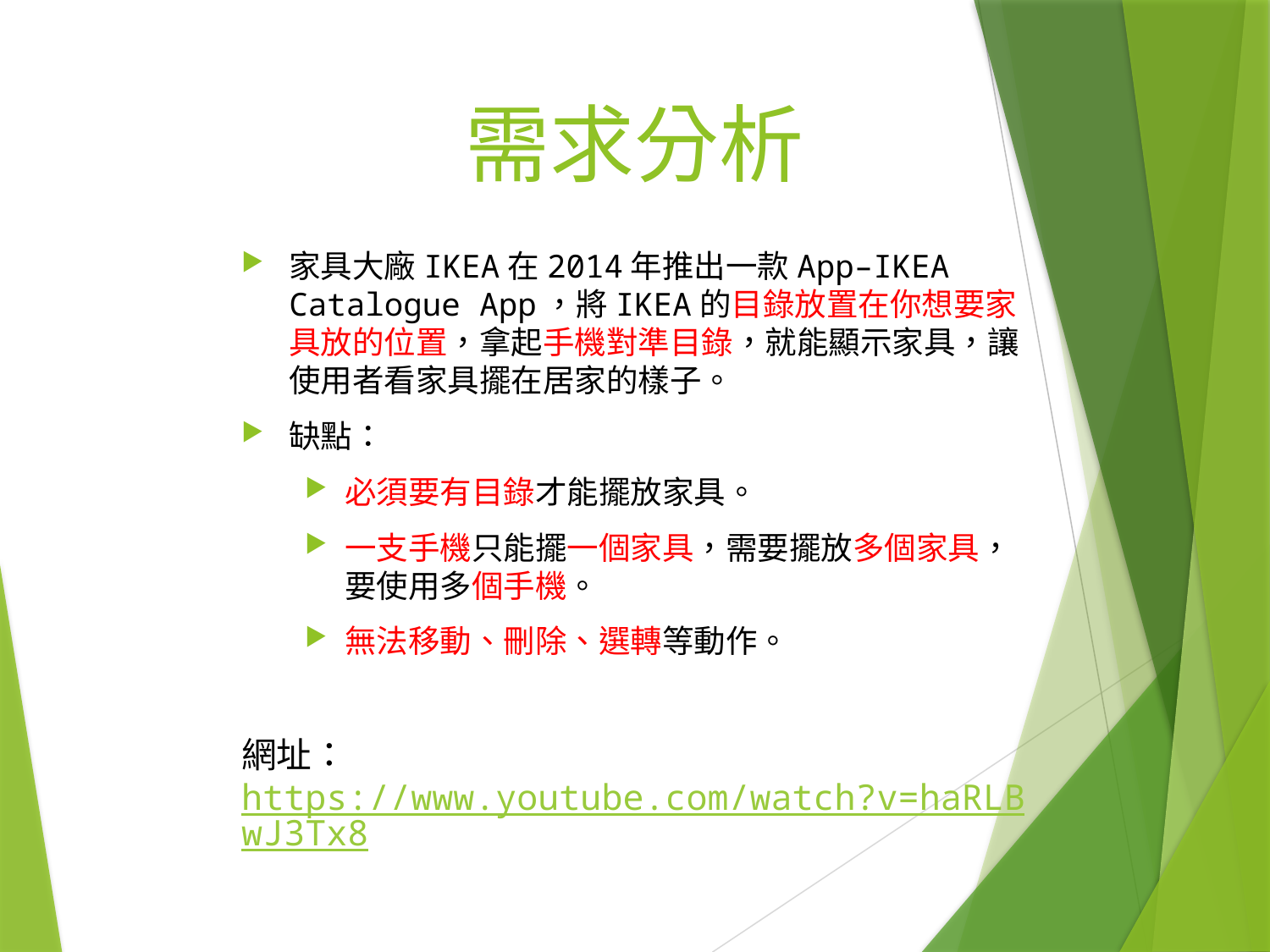

# 需求分析
家具大廠IKEA在2014年推出一款App–IKEA Catalogue App，將IKEA的目錄放置在你想要家具放的位置，拿起手機對準目錄，就能顯示家具，讓使用者看家具擺在居家的樣子。
缺點：
必須要有目錄才能擺放家具。
一支手機只能擺一個家具，需要擺放多個家具，要使用多個手機。
無法移動、刪除、選轉等動作。

網址：https://www.youtube.com/watch?v=haRLBwJ3Tx8